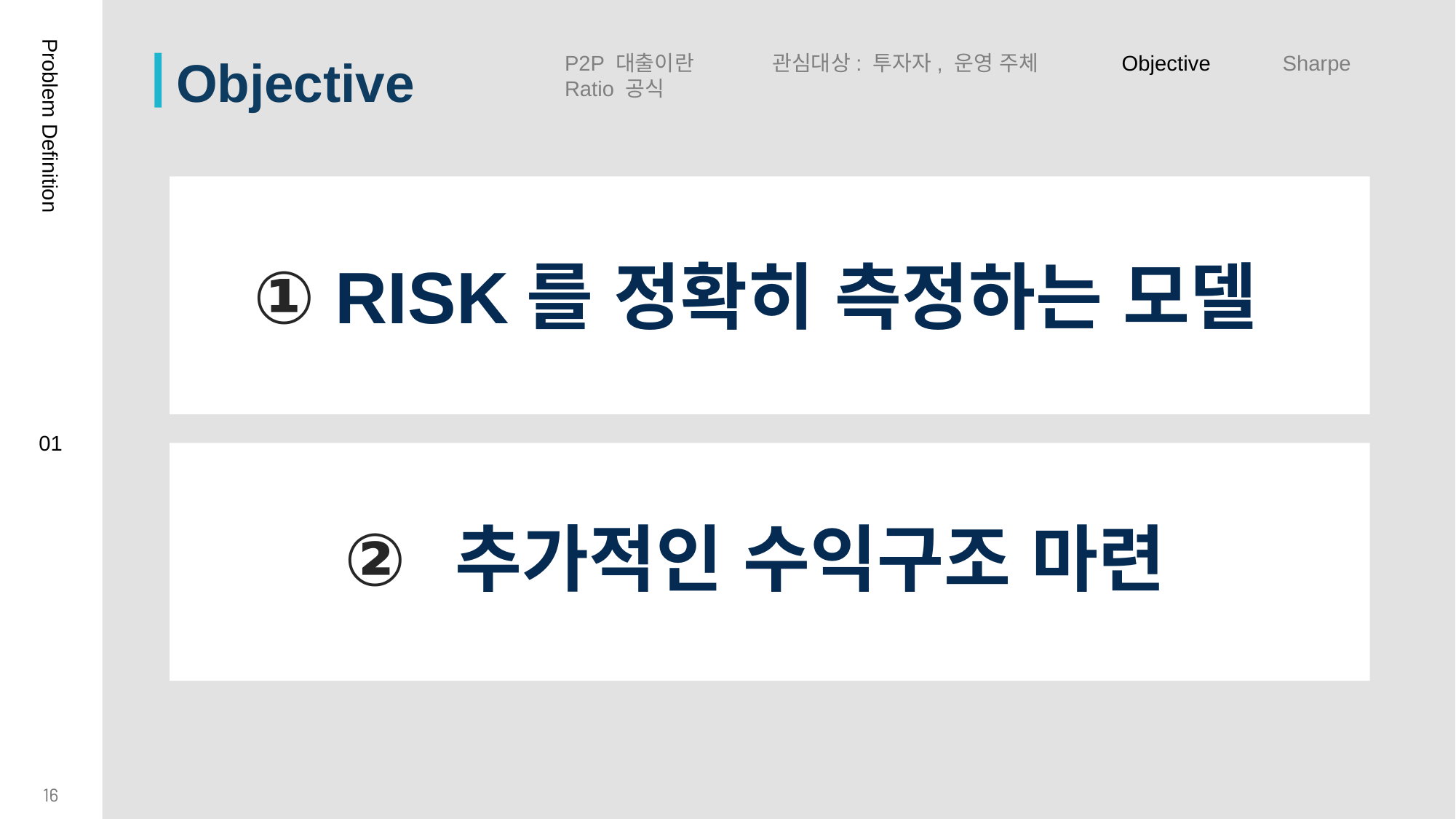

Objective
P2P 대출이란             관심대상: 투자자, 운영 주체             Objective            Sharpe Ratio 공식

Problem Definition

 RISK를 정확히 측정하는 모델

 추가적인 수익구조 마련
01

16